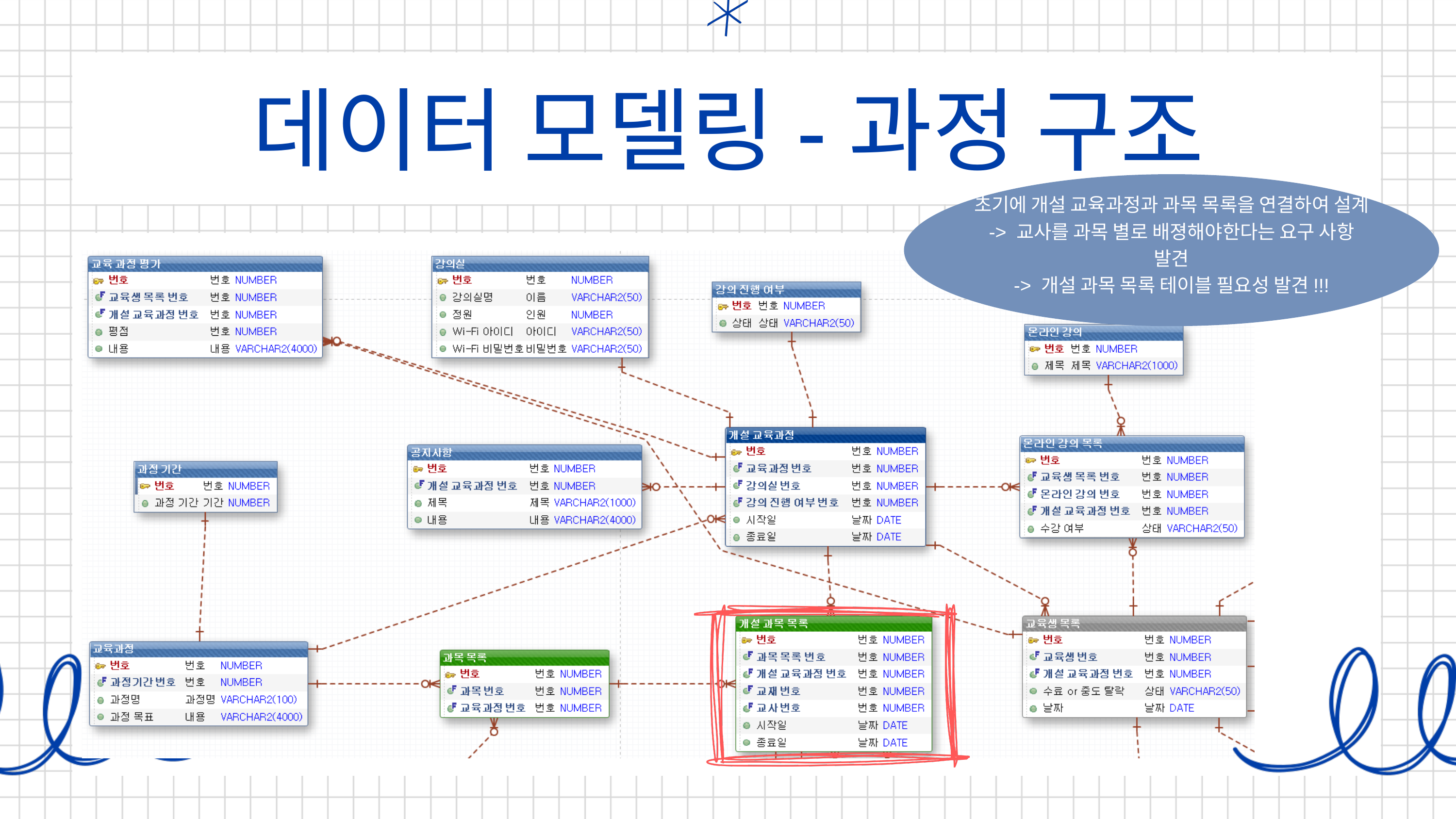

데이터 모델링-과정 구조

초기에 개설 교육과정과 과목 목록을 연결하여 설계
-> 교사를 과목 별로 배졍해야한다는 요구 사항 발견
-> 개설 과목 목록 테이블 필요성 발견!!!